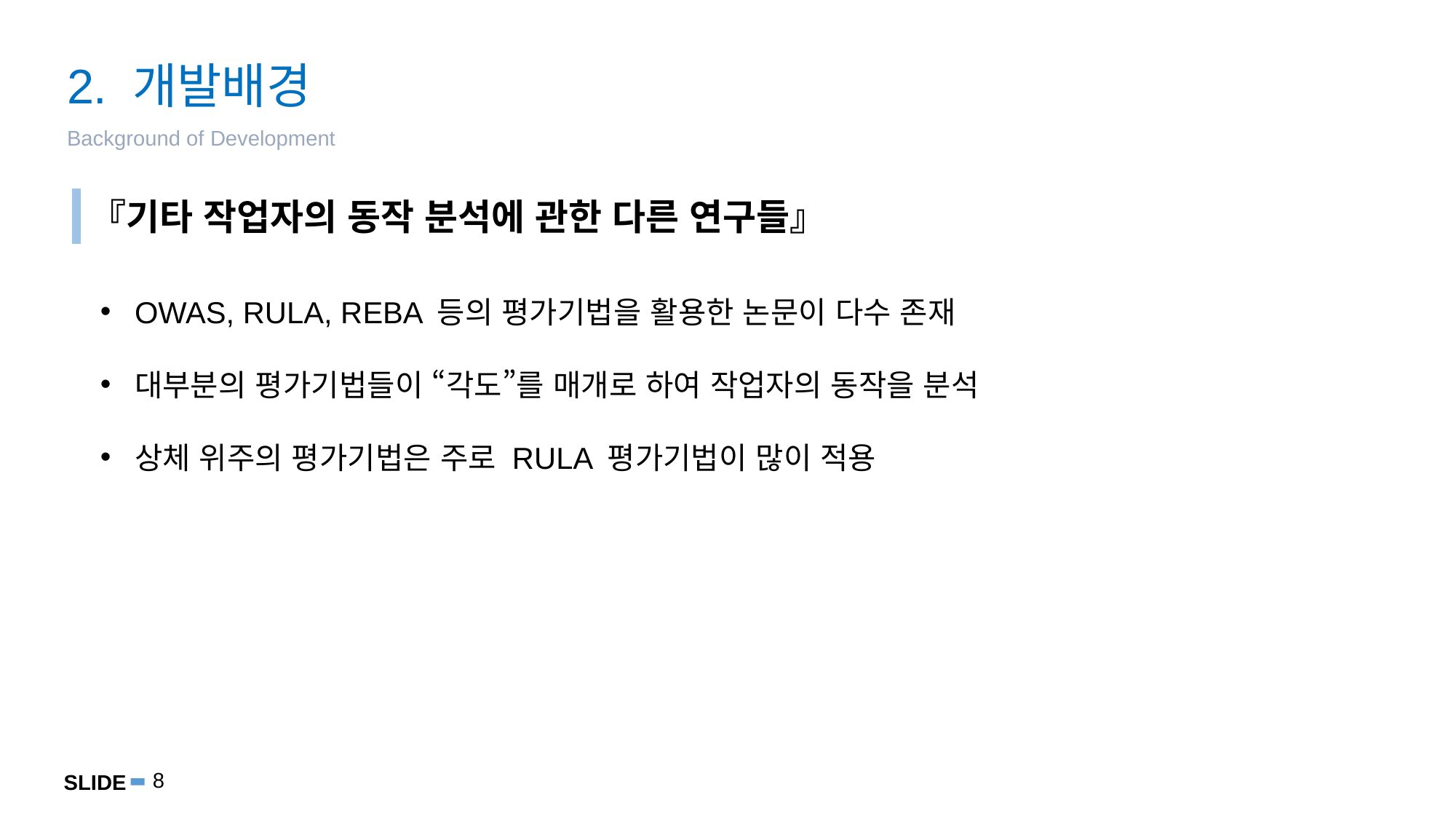

# 2. 개발배경
Background of Development
『기타 작업자의 동작 분석에 관한 다른 연구들』
OWAS, RULA, REBA 등의 평가기법을 활용한 논문이 다수 존재

대부분의 평가기법들이 “각도”를 매개로 하여 작업자의 동작을 분석

상체 위주의 평가기법은 주로 RULA 평가기법이 많이 적용